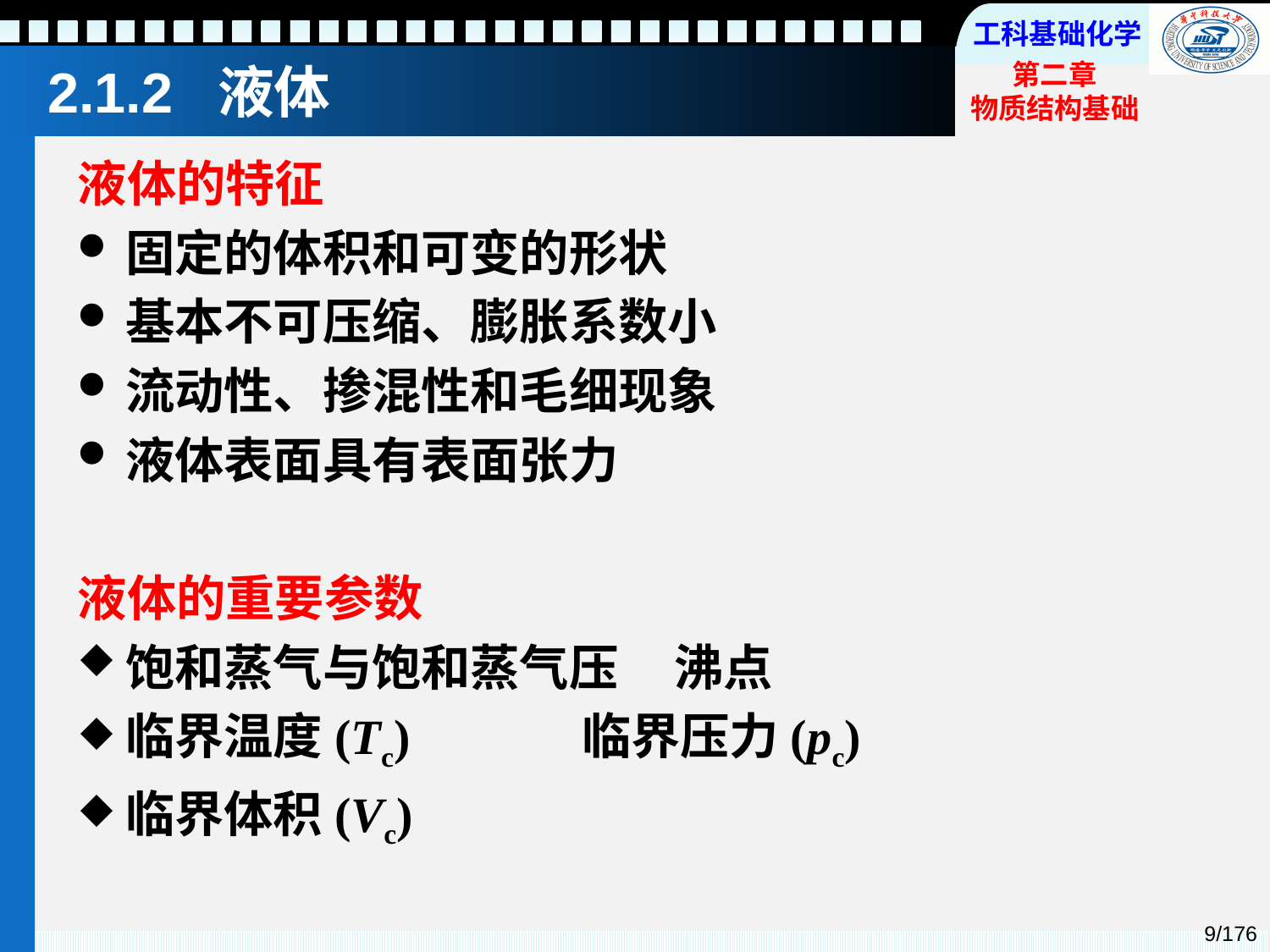

# 2.1.2  液体
液体的特征
固定的体积和可变的形状
基本不可压缩、膨胀系数小
流动性、掺混性和毛细现象
液体表面具有表面张力

液体的重要参数
饱和蒸气与饱和蒸气压     沸点
临界温度(Tc)             临界压力(pc)
临界体积(Vc)